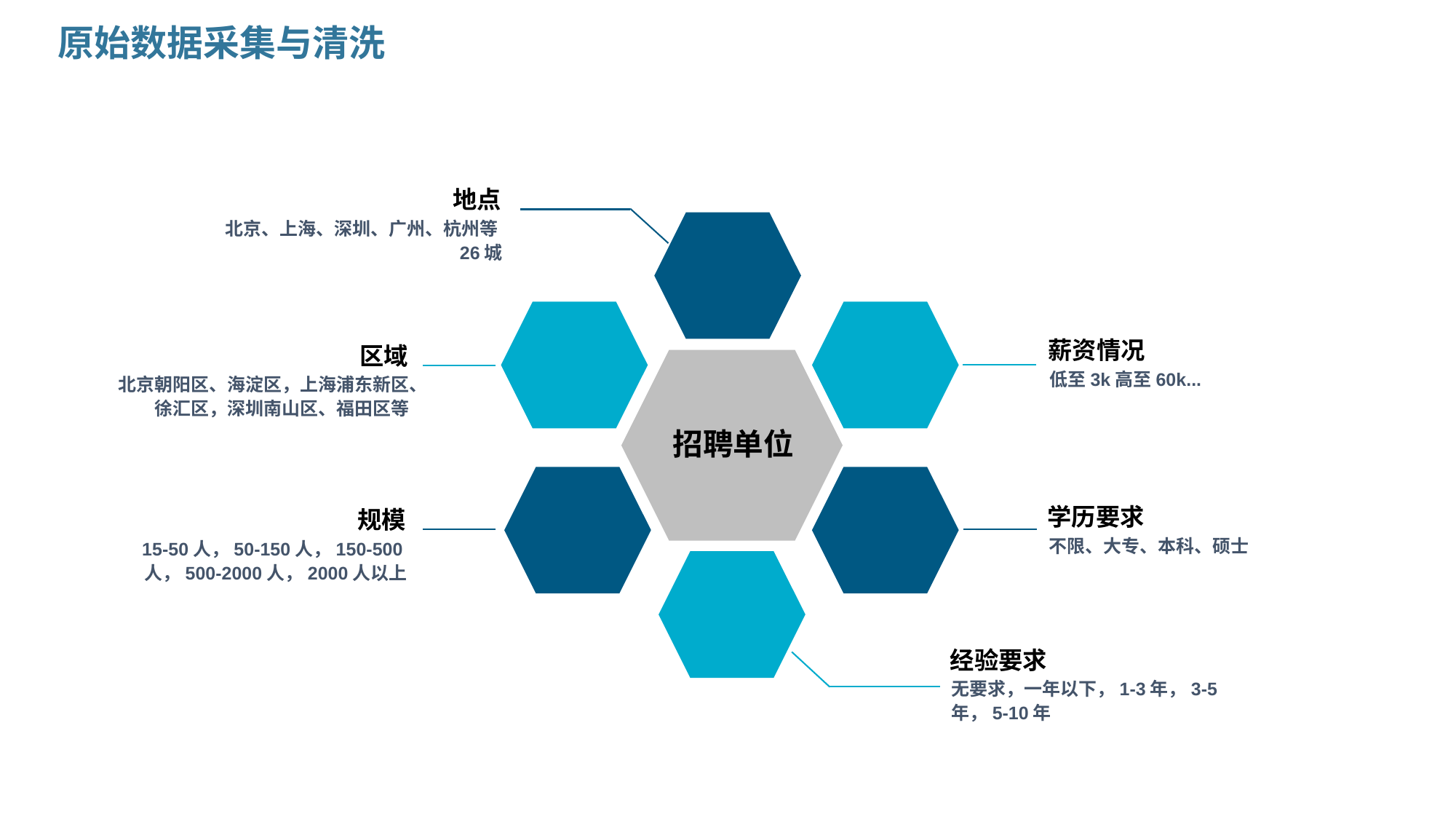

原始数据采集与清洗
地点
北京、上海、深圳、广州、杭州等26城

薪资情况
区域

低至3k高至60k...
北京朝阳区、海淀区，上海浦东新区、徐汇区，深圳南山区、福田区等
招聘单位

学历要求
规模
不限、大专、本科、硕士
15-50人，50-150人，150-500人，500-2000人，2000人以上

经验要求
无要求，一年以下，1-3年，3-5年，5-10年